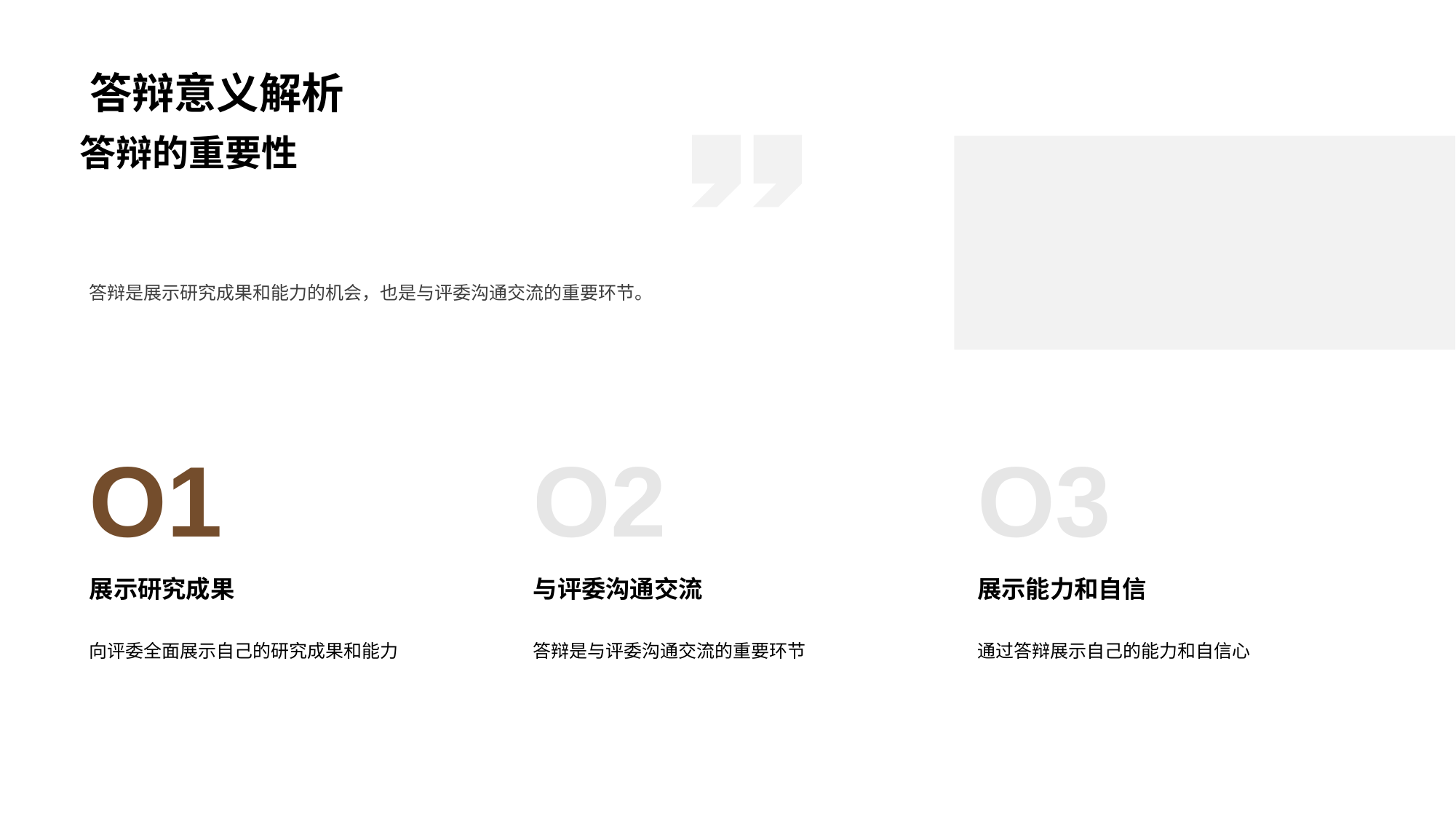

# 答辩意义解析
答辩的重要性

答辩是展示研究成果和能力的机会，也是与评委沟通交流的重要环节。
O1
展示研究成果
向评委全面展示自己的研究成果和能力
O2
与评委沟通交流
答辩是与评委沟通交流的重要环节
O3
展示能力和自信
通过答辩展示自己的能力和自信心